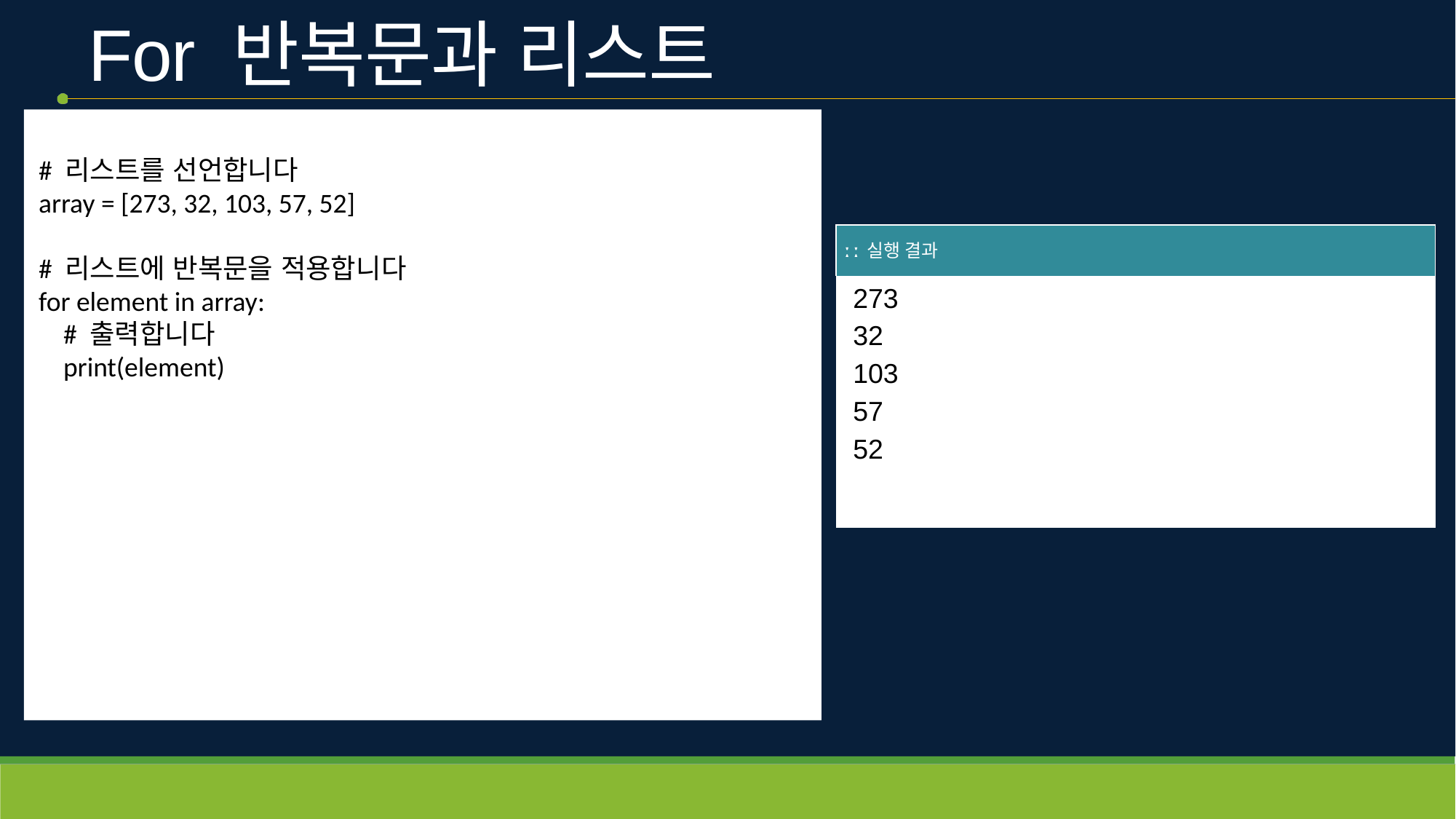

# For 반복문과 리스트

# 리스트를 선언합니다
array = [273, 32, 103, 57, 52]
# 리스트에 반복문을 적용합니다
for element in array:
    # 출력합니다
    print(element)

| ː ː 실행 결과 |
| --- |
| 273 32 103 57 52 |